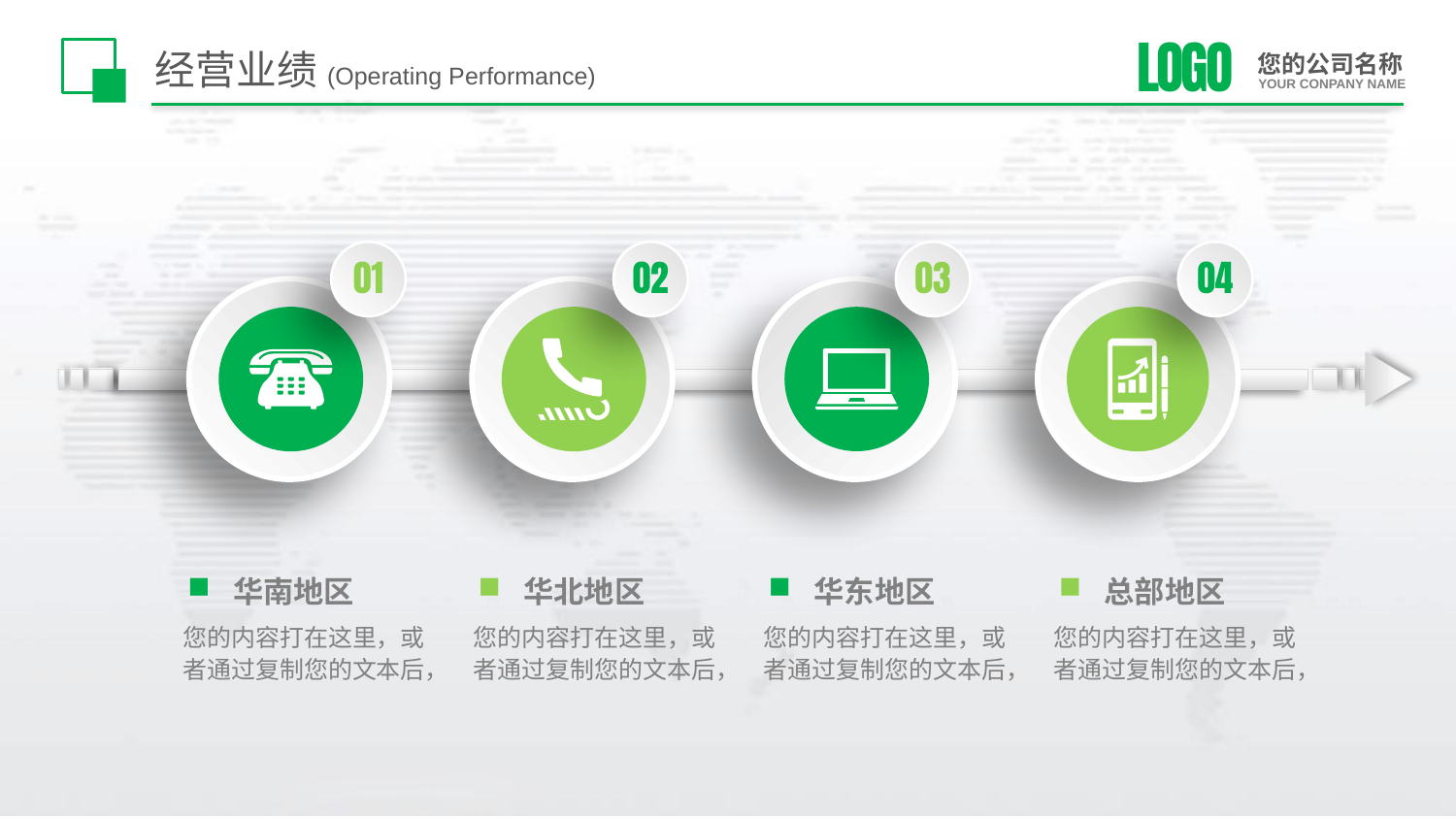

# 经营业绩(Operating Performance)
01
02
03
04

华南地区
华北地区
华东地区
总部地区
您的内容打在这里，或者通过复制您的文本后，
您的内容打在这里，或者通过复制您的文本后，
您的内容打在这里，或者通过复制您的文本后，
您的内容打在这里，或者通过复制您的文本后，